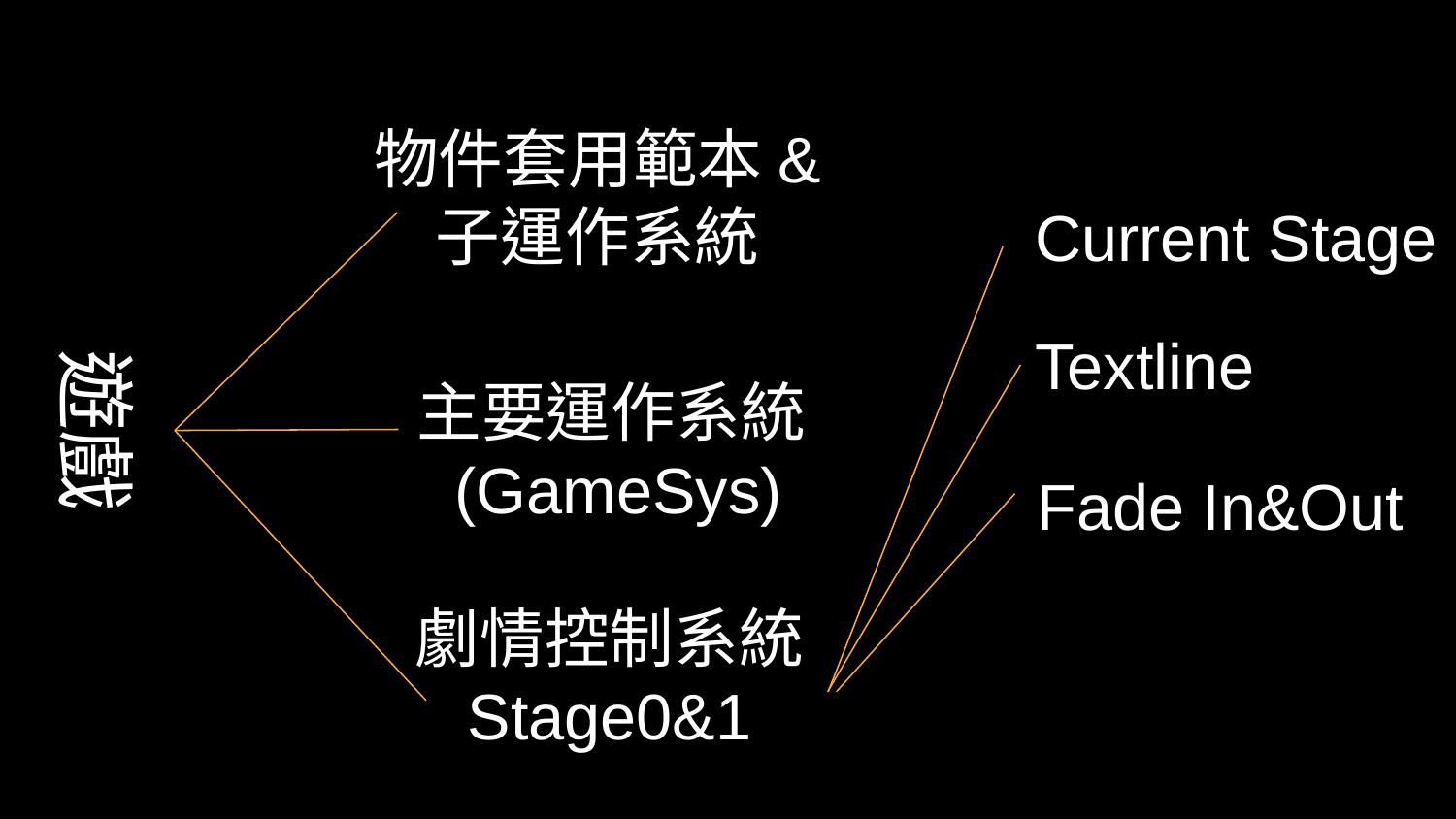

物件套用範本&
子運作系統
Current Stage
遊戲
Textline
主要運作系統(GameSys)
Fade In&Out
劇情控制系統
Stage0&1